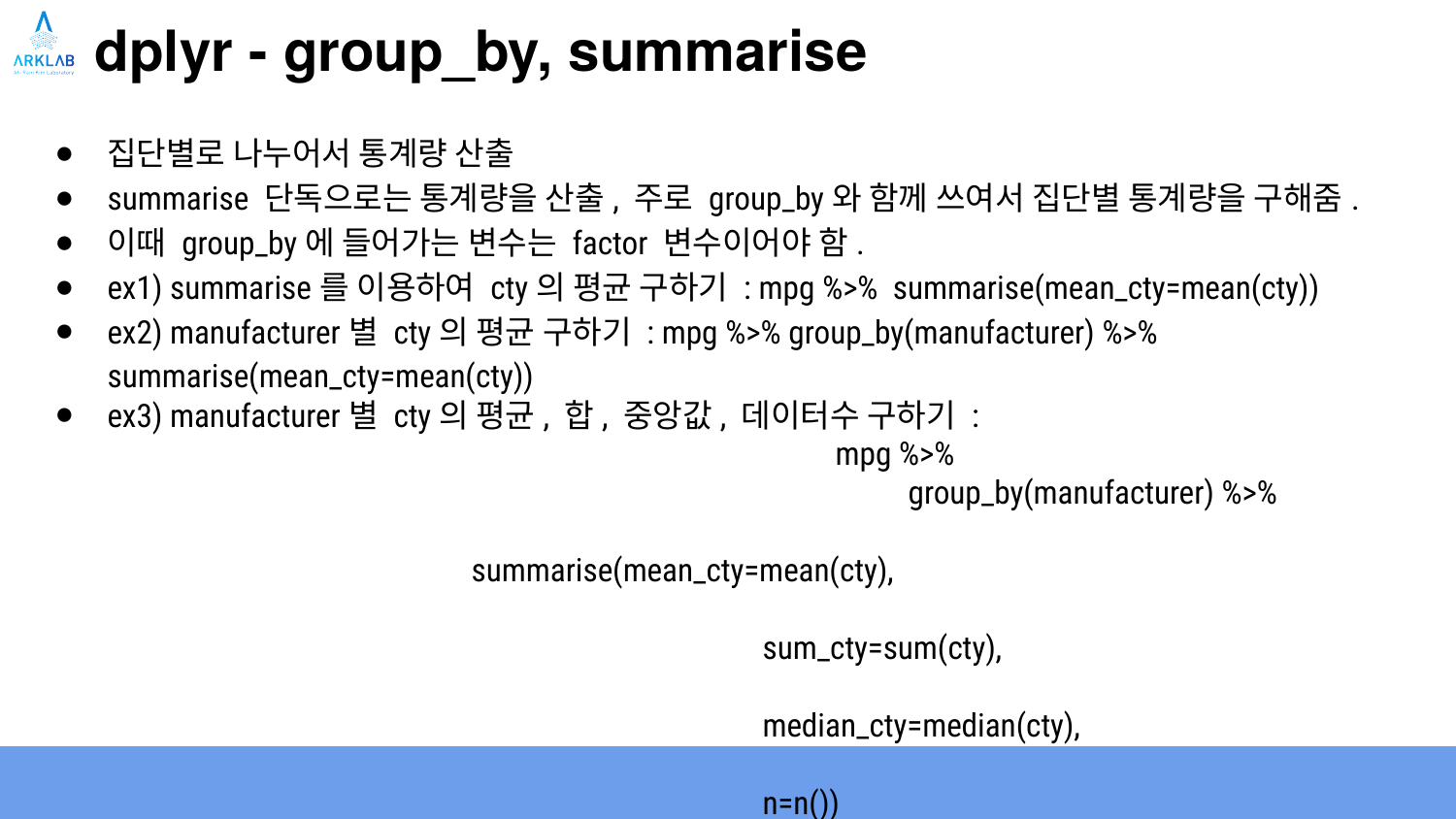

# dplyr - group_by, summarise
집단별로 나누어서 통계량 산출
summarise 단독으로는 통계량을 산출, 주로 group_by와 함께 쓰여서 집단별 통계량을 구해줌.
이때 group_by에 들어가는 변수는 factor 변수이어야 함.
ex1) summarise를 이용하여 cty의 평균 구하기 : mpg %>%  summarise(mean_cty=mean(cty))
ex2) manufacturer별 cty의 평균 구하기 : mpg %>% group_by(manufacturer) %>% summarise(mean_cty=mean(cty))
ex3) manufacturer별 cty의 평균, 합, 중앙값, 데이터수 구하기 :
mpg %>%
group_by(manufacturer) %>%
 												summarise(mean_cty=mean(cty),
 														sum_cty=sum(cty),
 														median_cty=median(cty),
 														n=n())